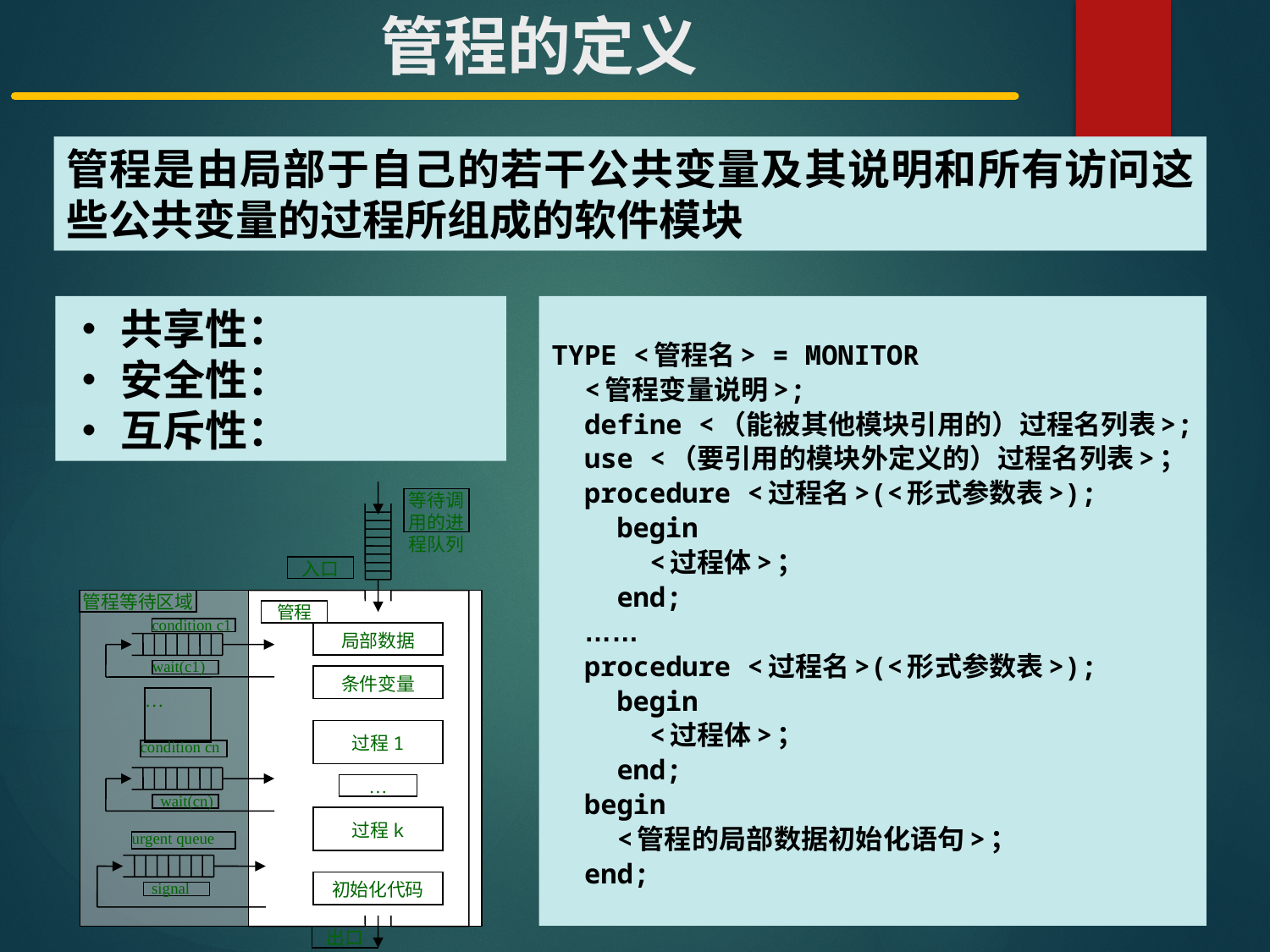

# 管程的定义
管程是由局部于自己的若干公共变量及其说明和所有访问这些公共变量的过程所组成的软件模块
•共享性：
•安全性：
•互斥性：

TYPE <管程名> = MONITOR
  <管程变量说明>;
  define <（能被其他模块引用的）过程名列表>;
  use <（要引用的模块外定义的）过程名列表>；
  procedure <过程名>(<形式参数表>);
    begin
      <过程体>；
    end;
  ……
  procedure <过程名>(<形式参数表>);
    begin
      <过程体>；
    end;
  begin
    <管程的局部数据初始化语句>；
  end;

等待调用的进程队列

入口

管程等待区域

管程

condition c1
局部数据

wait(c1)
条件变量

…

过程1
condition cn

…

  wait(cn)
过程k

urgent queue

初始化代码
  signal

出口